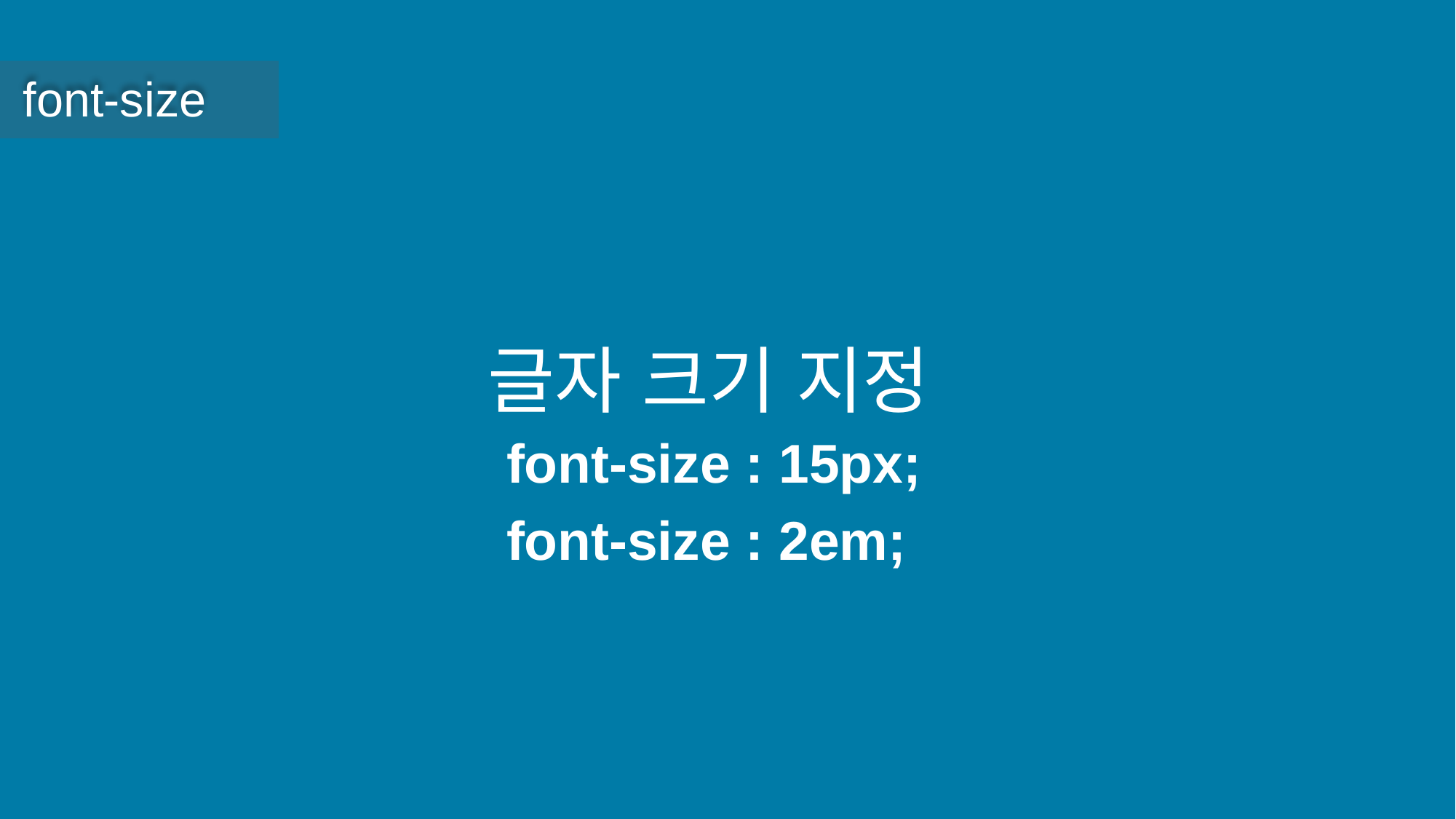

font-size
글자 크기 지정
font-size : 15px;
font-size : 2em;